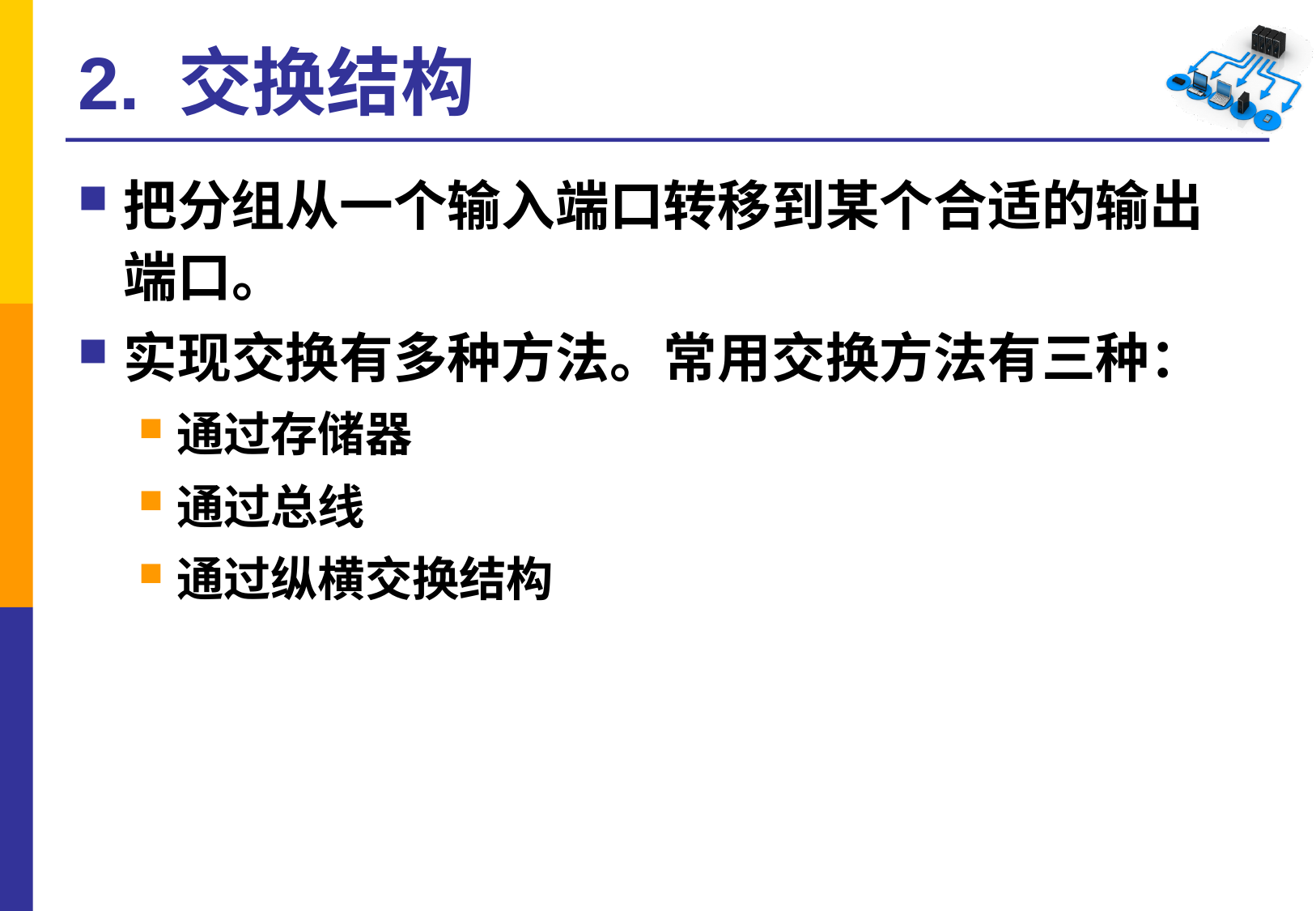

# 2. 交换结构
把分组从一个输入端口转移到某个合适的输出端口。
实现交换有多种方法。常用交换方法有三种：
通过存储器
通过总线
通过纵横交换结构